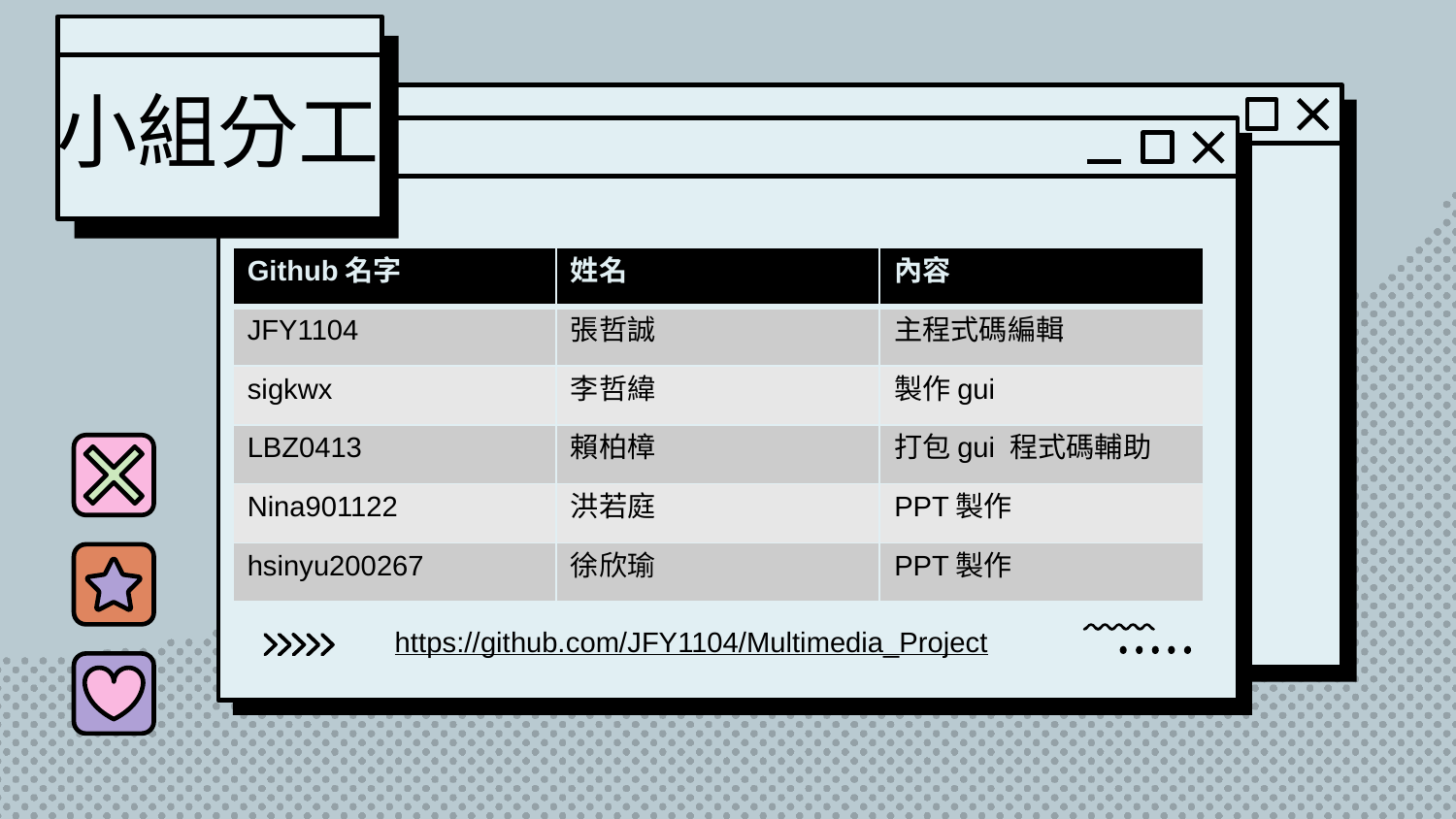

小組分工
| Github名字 | 姓名 | 內容 |
| --- | --- | --- |
| JFY1104 | 張哲誠 | 主程式碼編輯 |
| sigkwx | 李哲緯 | 製作gui |
| LBZ0413 | 賴柏樟 | 打包gui 程式碼輔助 |
| Nina901122 | 洪若庭 | PPT製作 |
| hsinyu200267 | 徐欣瑜 | PPT製作 |

https://github.com/JFY1104/Multimedia_Project